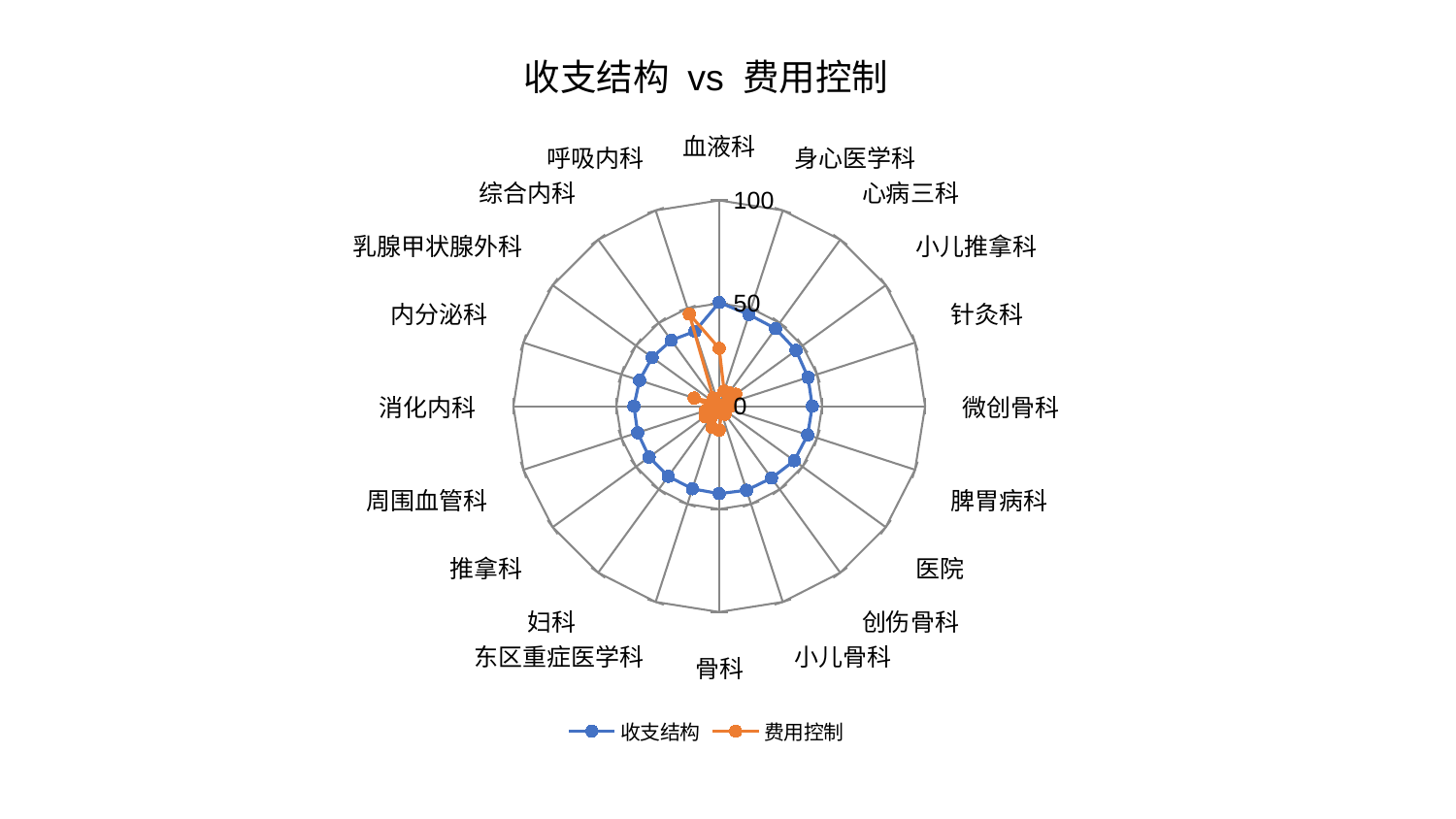

### Chart: 收支结构 vs 费用控制

| Category | 收支结构 | 费用控制 |
|---|---|---|
| 血液科 | 50.40640377698708 | 28.080327376609187 |
| 身心医学科 | 46.794726571882286 | 7.718393742456581 |
| 心病三科 | 46.59912052013787 | 8.138430199042354 |
| 小儿推拿科 | 46.112576362671405 | 9.919776957208331 |
| 针灸科 | 45.38634833366015 | 2.763112853822097 |
| 微创骨科 | 45.20654179706802 | 5.237221319020928 |
| 脾胃病科 | 45.1737710253505 | 2.9793119717454255 |
| 医院 | 45.05810875232962 | 3.9590776928681466 |
| 创伤骨科 | 43.200262174380754 | 4.836620151225449 |
| 小儿骨科 | 42.96409255069103 | 3.5227330612629464 |
| 骨科 | 42.50840427736719 | 11.638526635334985 |
| 东区重症医学科 | 42.21841984392674 | 10.93647890937587 |
| 妇科 | 42.169610747392646 | 6.01502980650638 |
| 推拿科 | 42.08375716164467 | 8.55922776236176 |
| 周围血管科 | 41.67776505578629 | 7.118685833929573 |
| 消化内科 | 41.447766135766386 | 4.069219227356558 |
| 内分泌科 | 40.72086731787004 | 12.827225889431453 |
| 乳腺甲状腺外科 | 40.3060751797566 | 3.2569195141002396 |
| 综合内科 | 39.58348226784989 | 4.828653441434293 |
| 呼吸内科 | 38.2671835564064 | 47.077973912574535 |
71